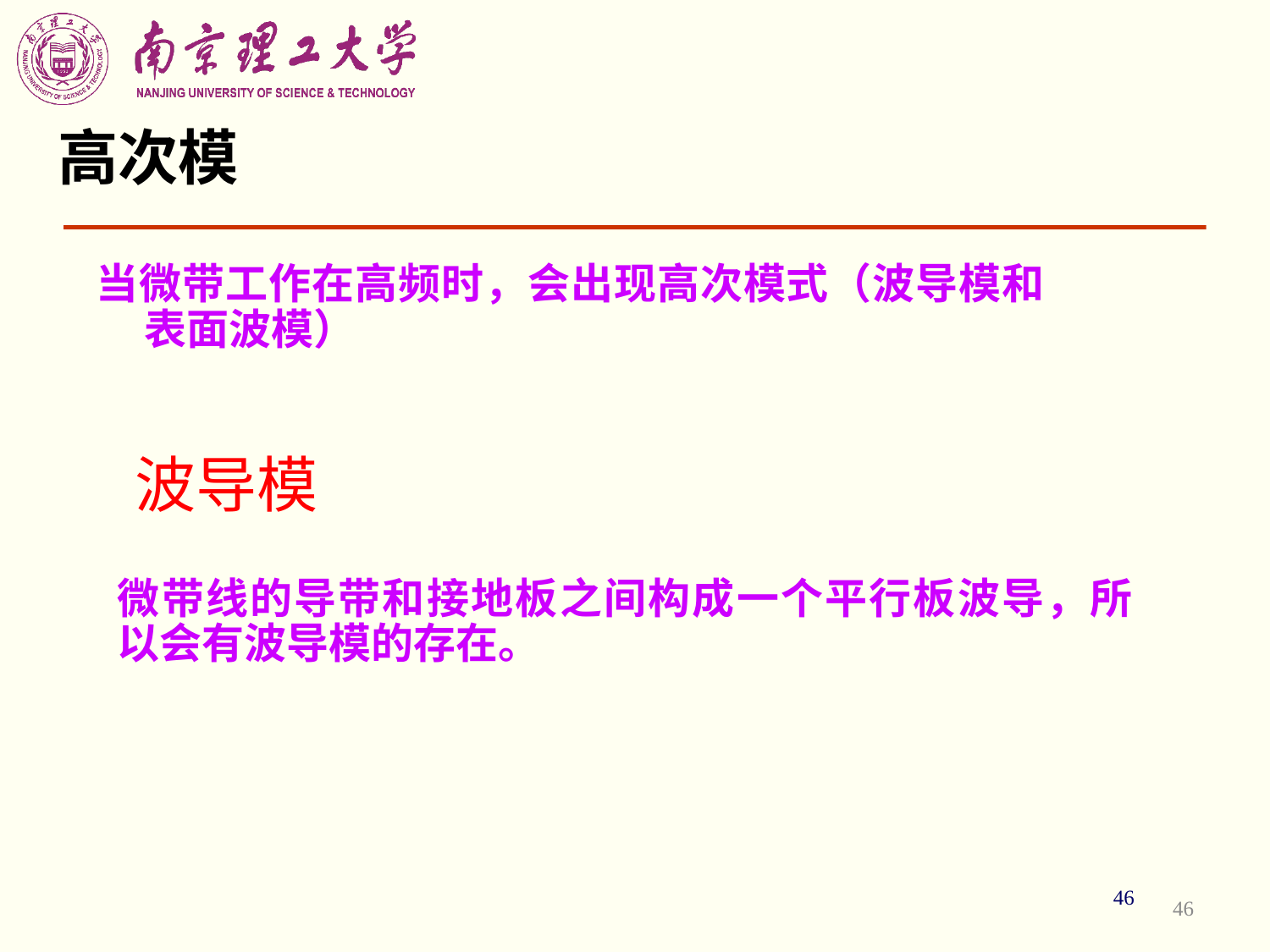

# 高次模
当微带工作在高频时，会出现高次模式（波导模和表面波模）

波导模
微带线的导带和接地板之间构成一个平行板波导，所以会有波导模的存在。
46